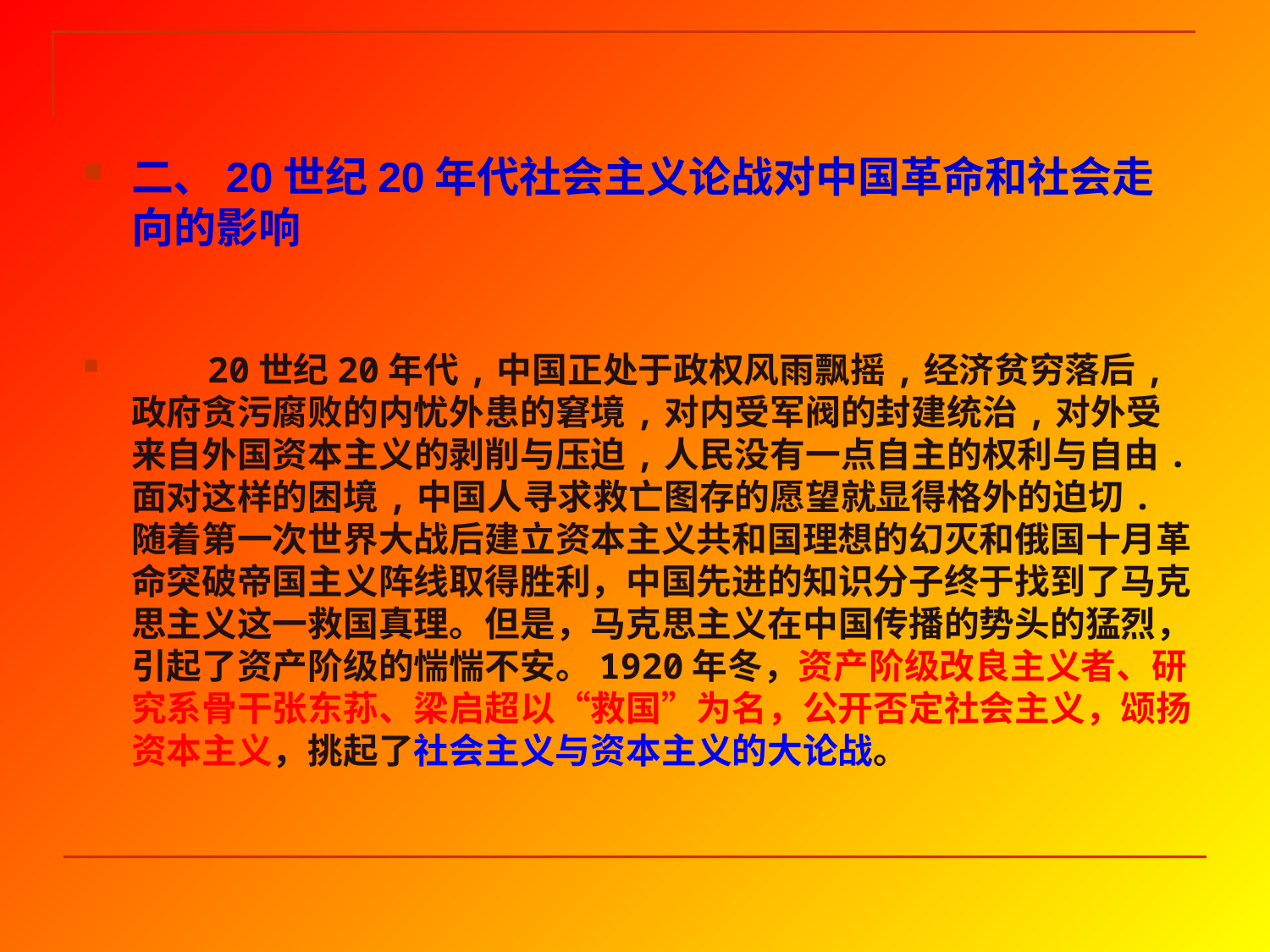

二、20世纪20年代社会主义论战对中国革命和社会走向的影响
    20世纪20年代,中国正处于政权风雨飘摇,经济贫穷落后,政府贪污腐败的内忧外患的窘境,对内受军阀的封建统治,对外受来自外国资本主义的剥削与压迫,人民没有一点自主的权利与自由.面对这样的困境,中国人寻求救亡图存的愿望就显得格外的迫切.随着第一次世界大战后建立资本主义共和国理想的幻灭和俄国十月革命突破帝国主义阵线取得胜利，中国先进的知识分子终于找到了马克思主义这一救国真理。但是，马克思主义在中国传播的势头的猛烈，引起了资产阶级的惴惴不安。1920年冬，资产阶级改良主义者、研究系骨干张东荪、梁启超以“救国”为名，公开否定社会主义，颂扬资本主义，挑起了社会主义与资本主义的大论战。